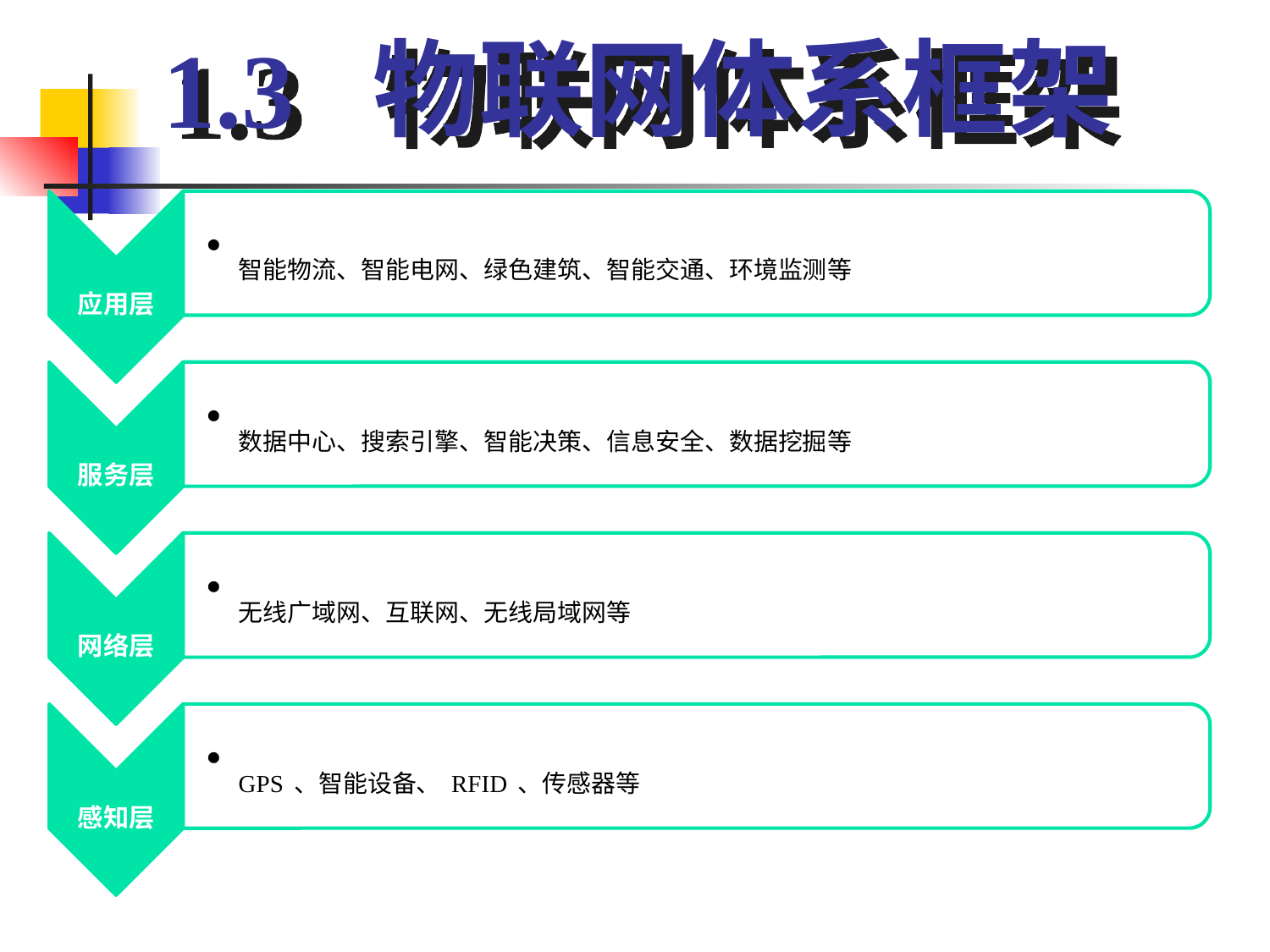

1.3  物联网体系框架
应用层
智能物流、智能电网、绿色建筑、智能交通、环境监测等
服务层
数据中心、搜索引擎、智能决策、信息安全、数据挖掘等
网络层
无线广域网、互联网、无线局域网等
感知层
GPS、智能设备、RFID、传感器等